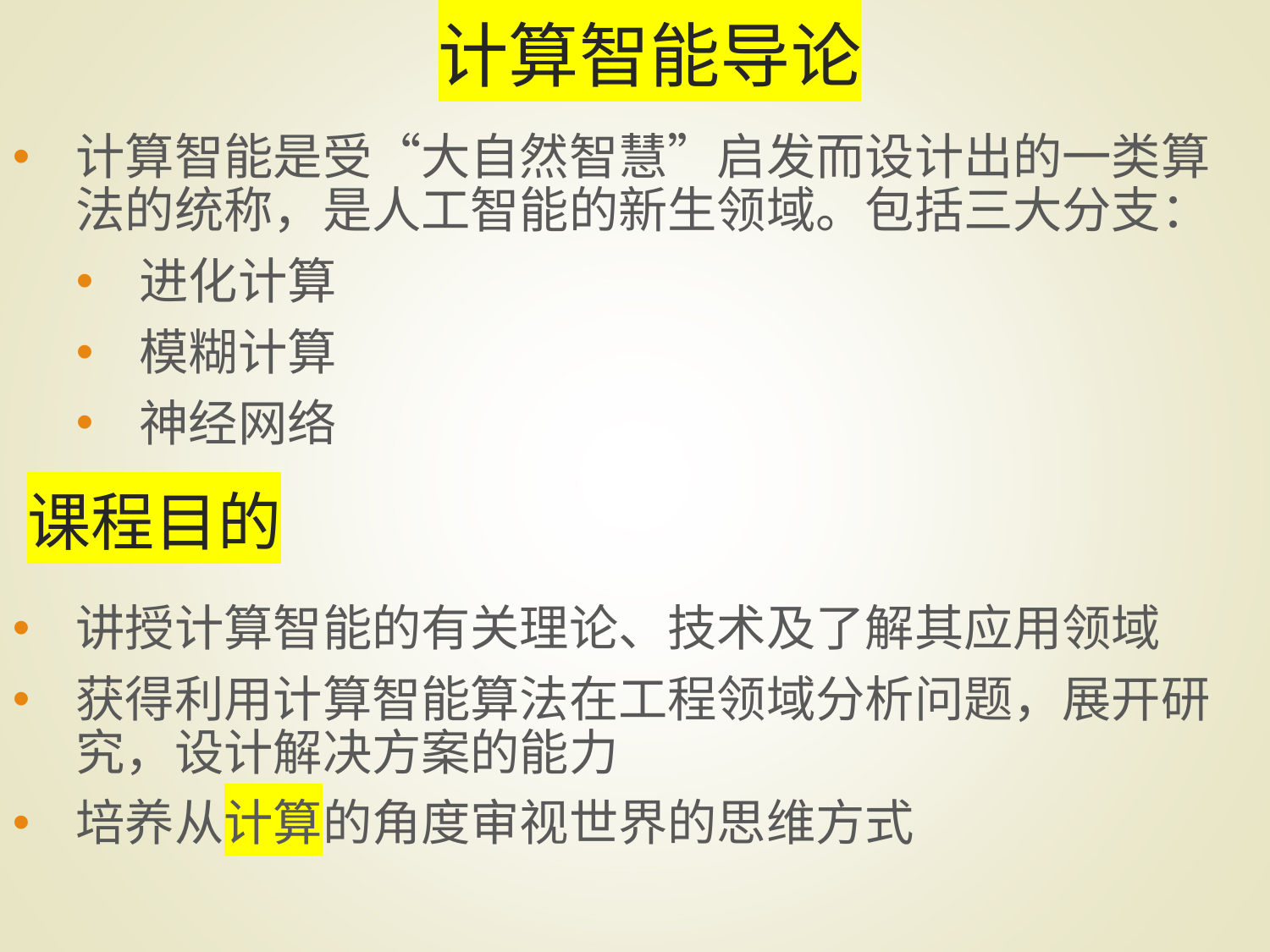

计算智能导论
计算智能是受“大自然智慧”启发而设计出的一类算法的统称，是人工智能的新生领域。包括三大分支：
进化计算
模糊计算
神经网络

讲授计算智能的有关理论、技术及了解其应用领域
获得利用计算智能算法在工程领域分析问题，展开研究，设计解决方案的能力
培养从计算的角度审视世界的思维方式

课程目的